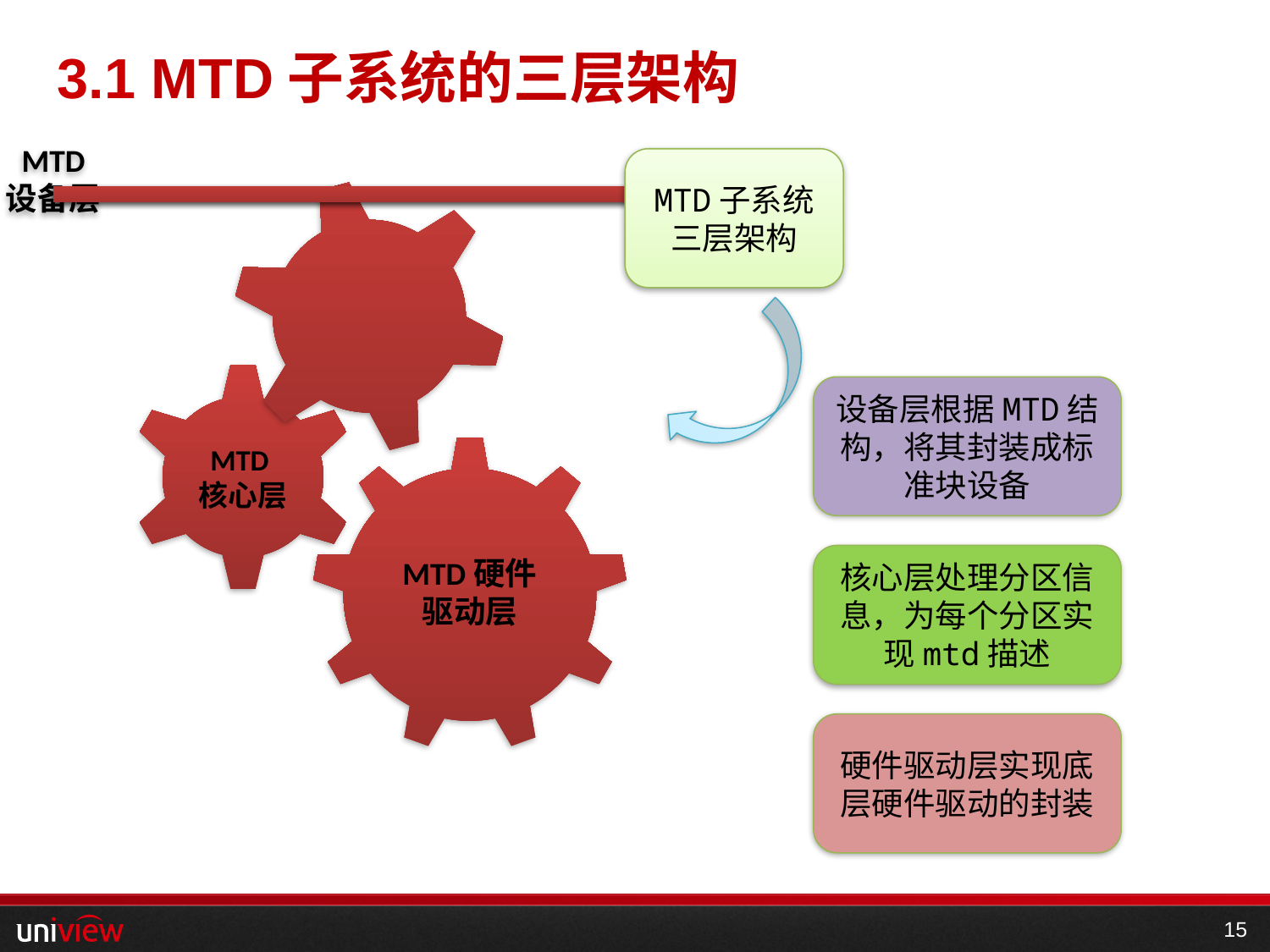

# 3.1 MTD子系统的三层架构
MTD子系统
三层架构
MTD硬件
驱动层
MTD核心层
MTD
设备层

设备层根据MTD结构，将其封装成标准块设备
核心层处理分区信息，为每个分区实现mtd描述
硬件驱动层实现底层硬件驱动的封装